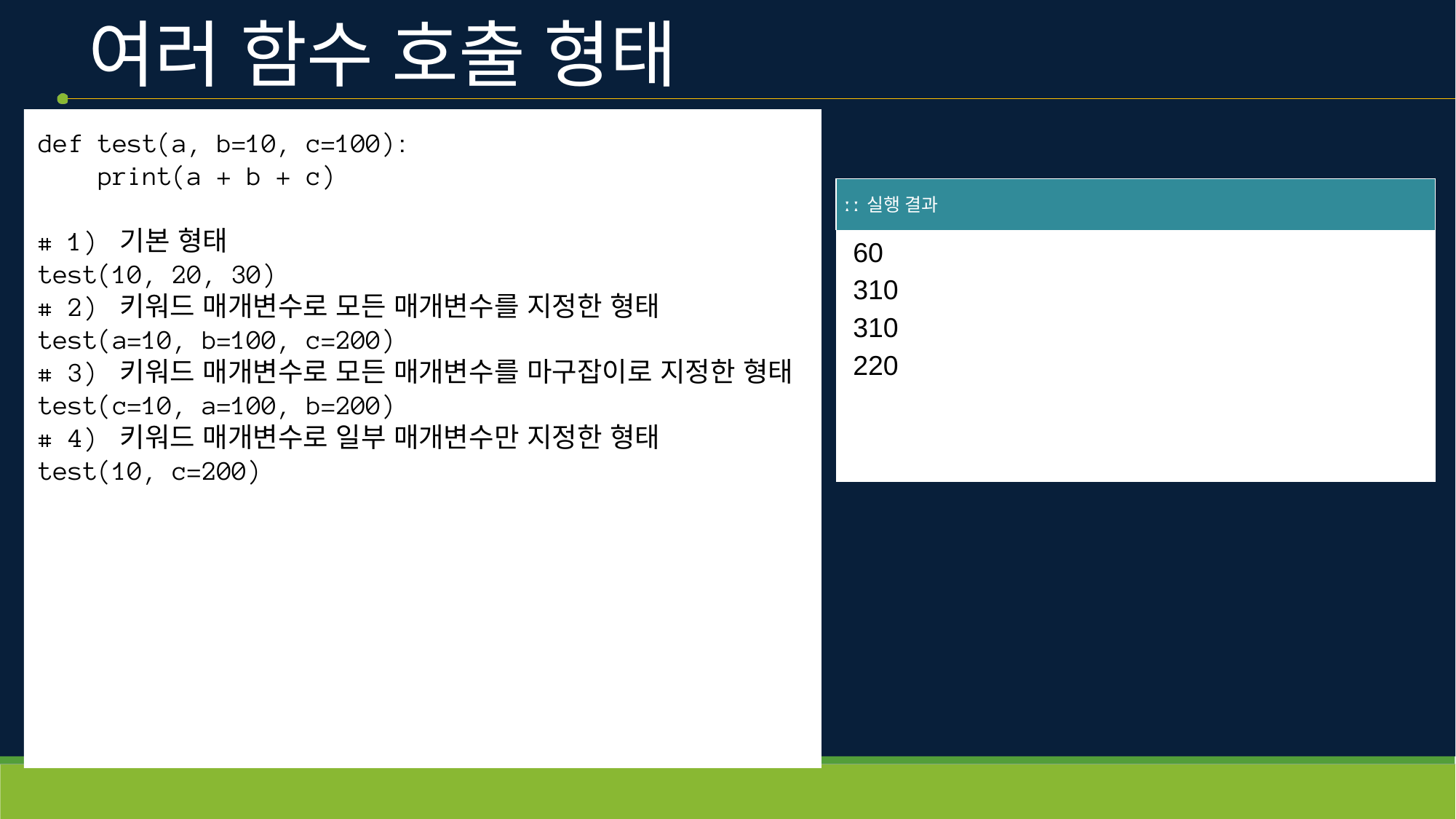

# 여러 함수 호출 형태

def test(a, b=10, c=100):
    print(a + b + c)
# 1) 기본 형태
test(10, 20, 30)
# 2) 키워드 매개변수로 모든 매개변수를 지정한 형태
test(a=10, b=100, c=200)
# 3) 키워드 매개변수로 모든 매개변수를 마구잡이로 지정한 형태
test(c=10, a=100, b=200)
# 4) 키워드 매개변수로 일부 매개변수만 지정한 형태
test(10, c=200)

| ː ː 실행 결과 |
| --- |
| 60 310 310 220 |